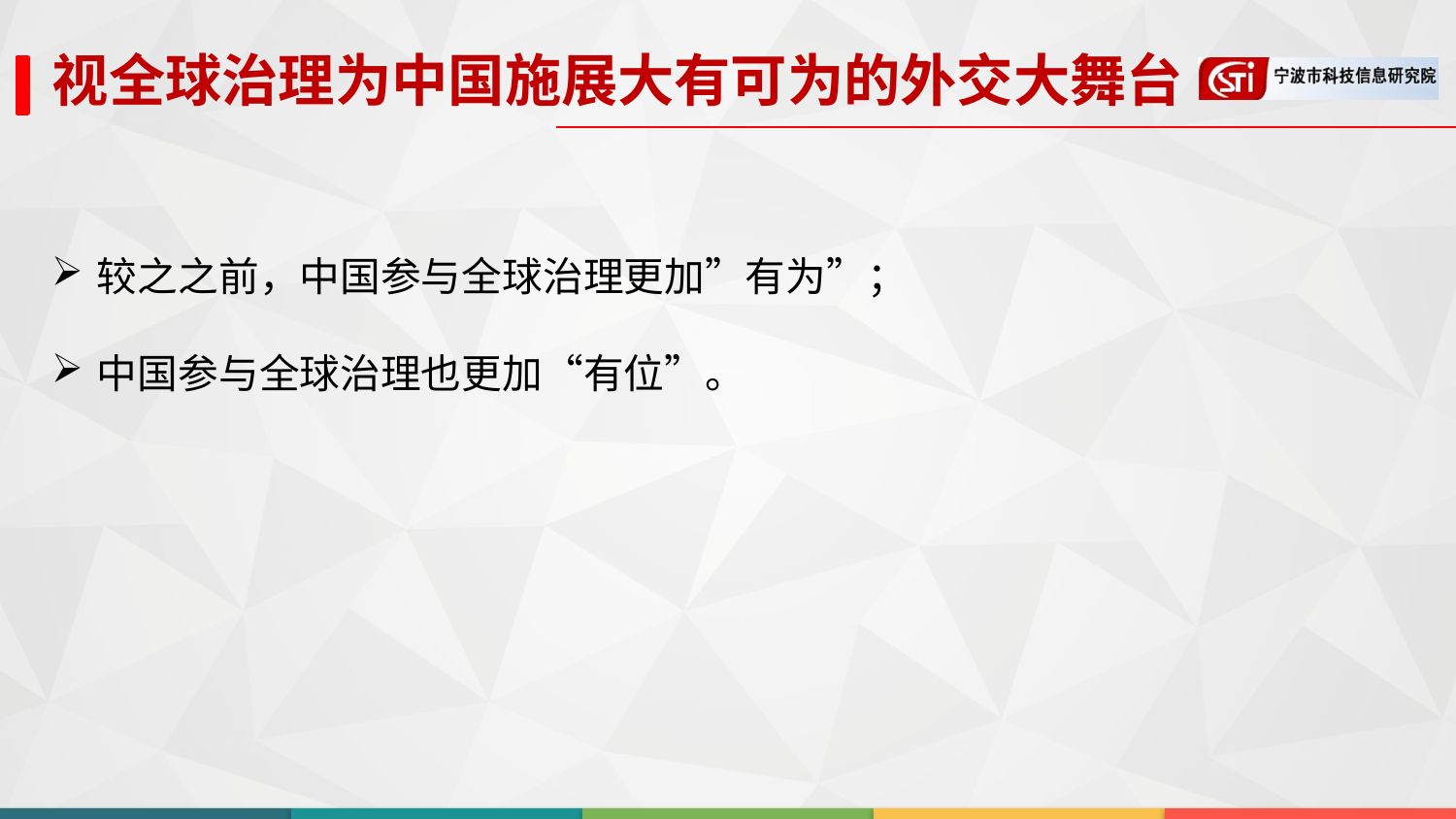

视全球治理为中国施展大有可为的外交大舞台

较之之前，中国参与全球治理更加”有为”；
中国参与全球治理也更加“有位”。